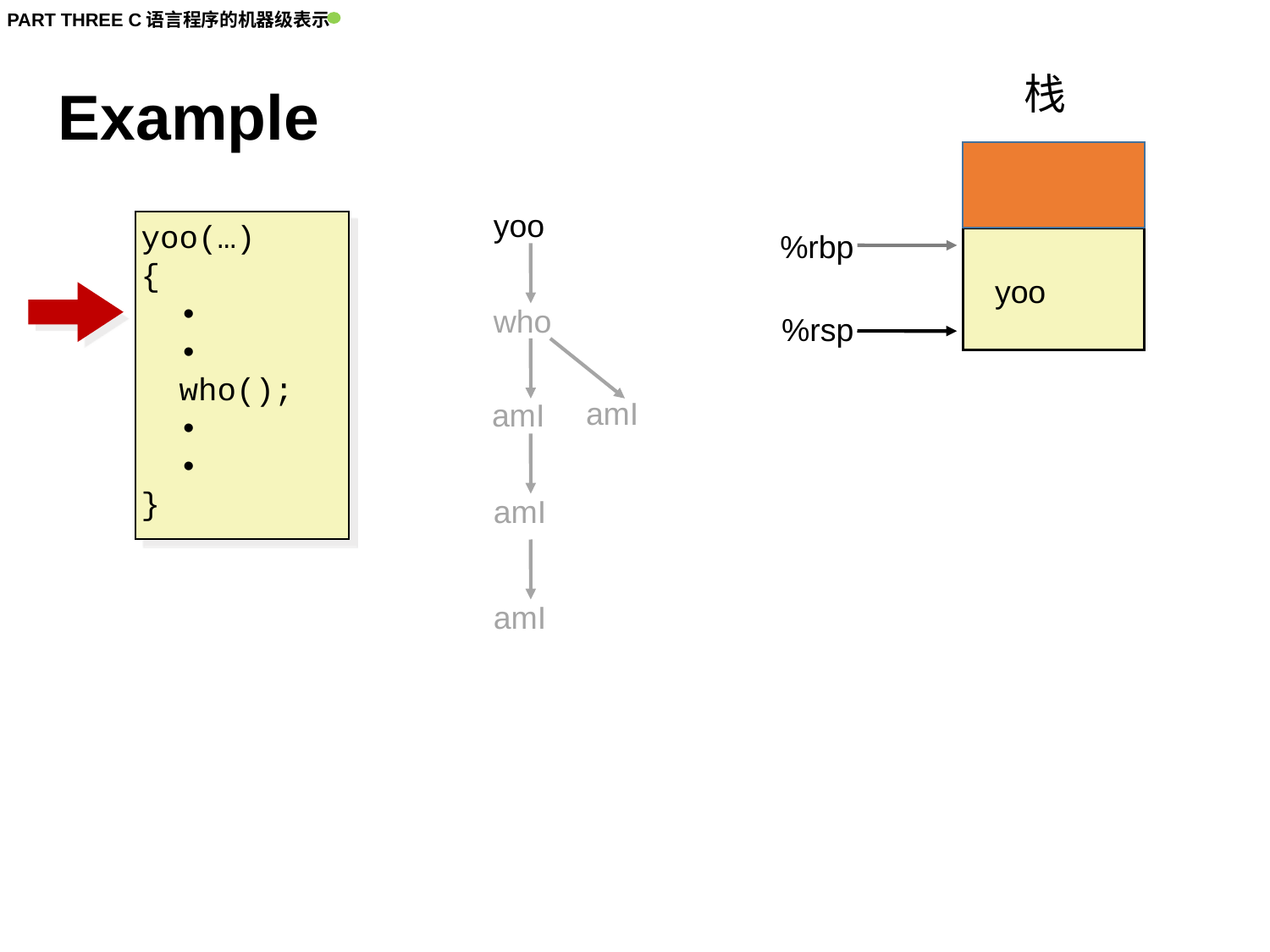

PART THREE C语言程序的机器级表示
Carnegie Mellon

Example
栈

yoo
yoo(…)
{
  •
  •
  who();
  •
  •
}
%rbp

%rsp

   yoo

who

amI
amI

amI

amI